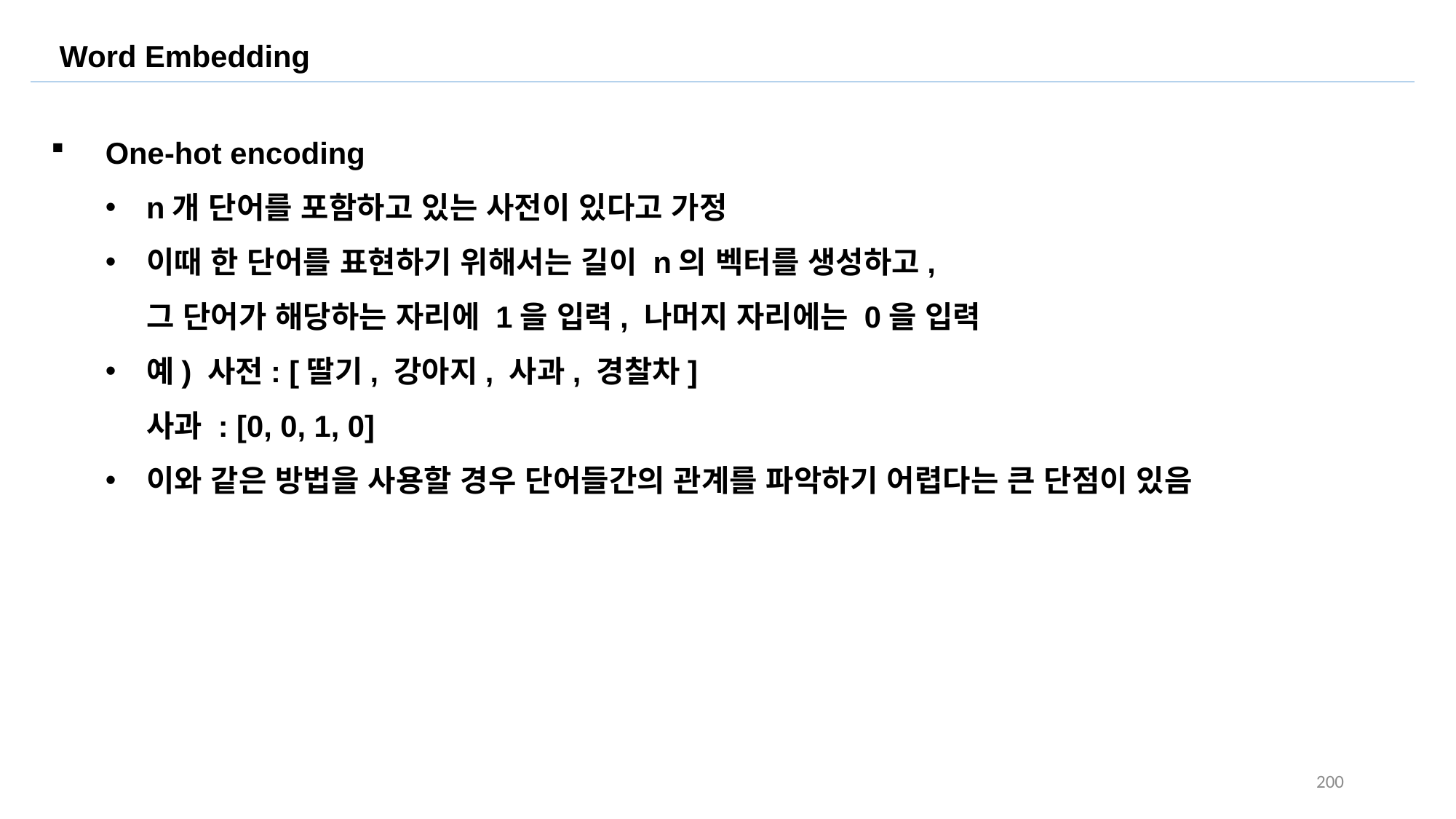

Word Embedding
One-hot encoding
n개 단어를 포함하고 있는 사전이 있다고 가정
이때 한 단어를 표현하기 위해서는 길이 n의 벡터를 생성하고,
그 단어가 해당하는 자리에 1을 입력, 나머지 자리에는 0을 입력
예) 사전: [딸기, 강아지, 사과, 경찰차]
사과 : [0, 0, 1, 0]
이와 같은 방법을 사용할 경우 단어들간의 관계를 파악하기 어렵다는 큰 단점이 있음
200